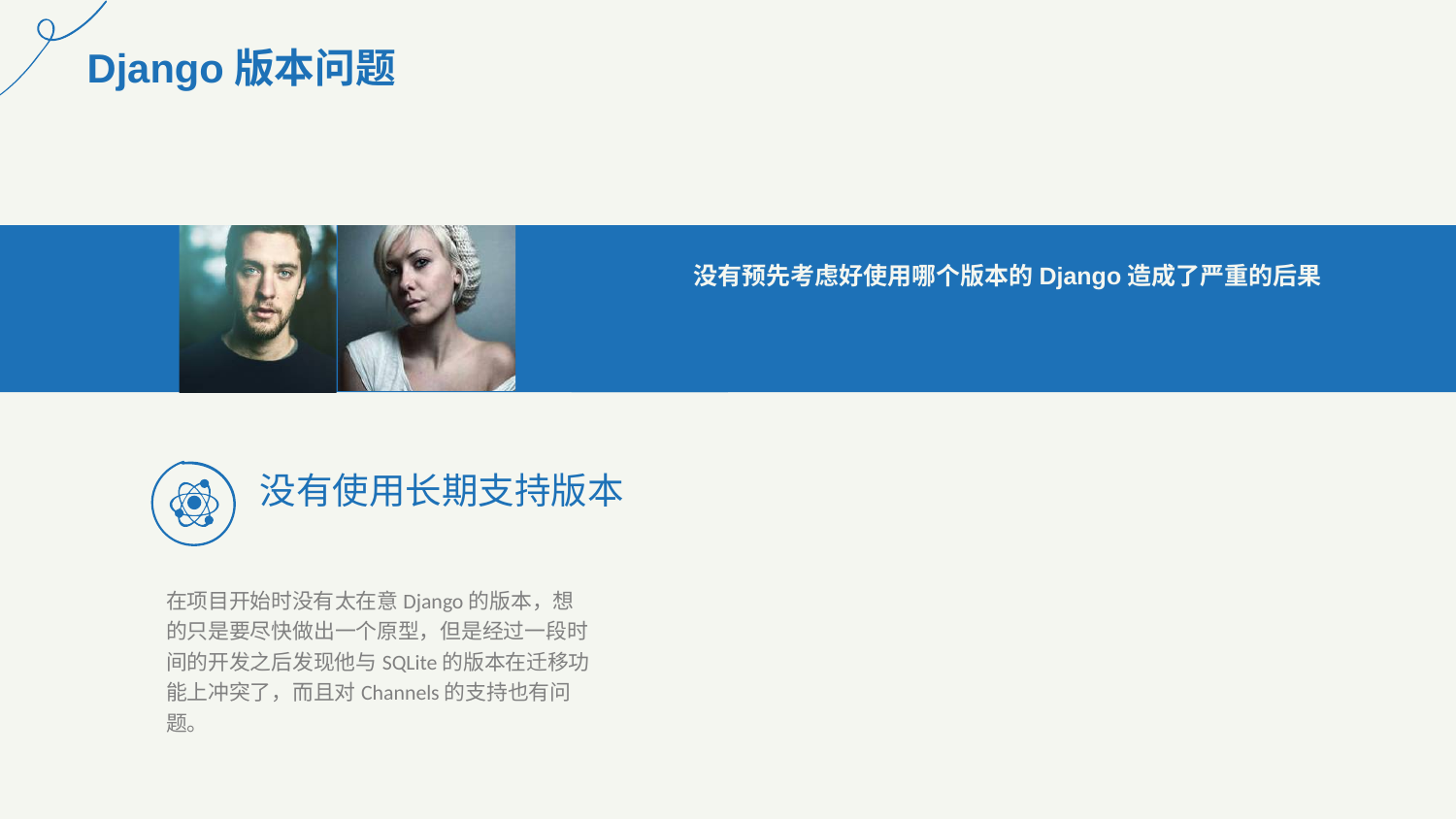

Django版本问题

没有预先考虑好使用哪个版本的Django造成了严重的后果

没有使用长期支持版本

在项目开始时没有太在意Django的版本，想的只是要尽快做出一个原型，但是经过一段时间的开发之后发现他与SQLite的版本在迁移功能上冲突了，而且对Channels的支持也有问题。